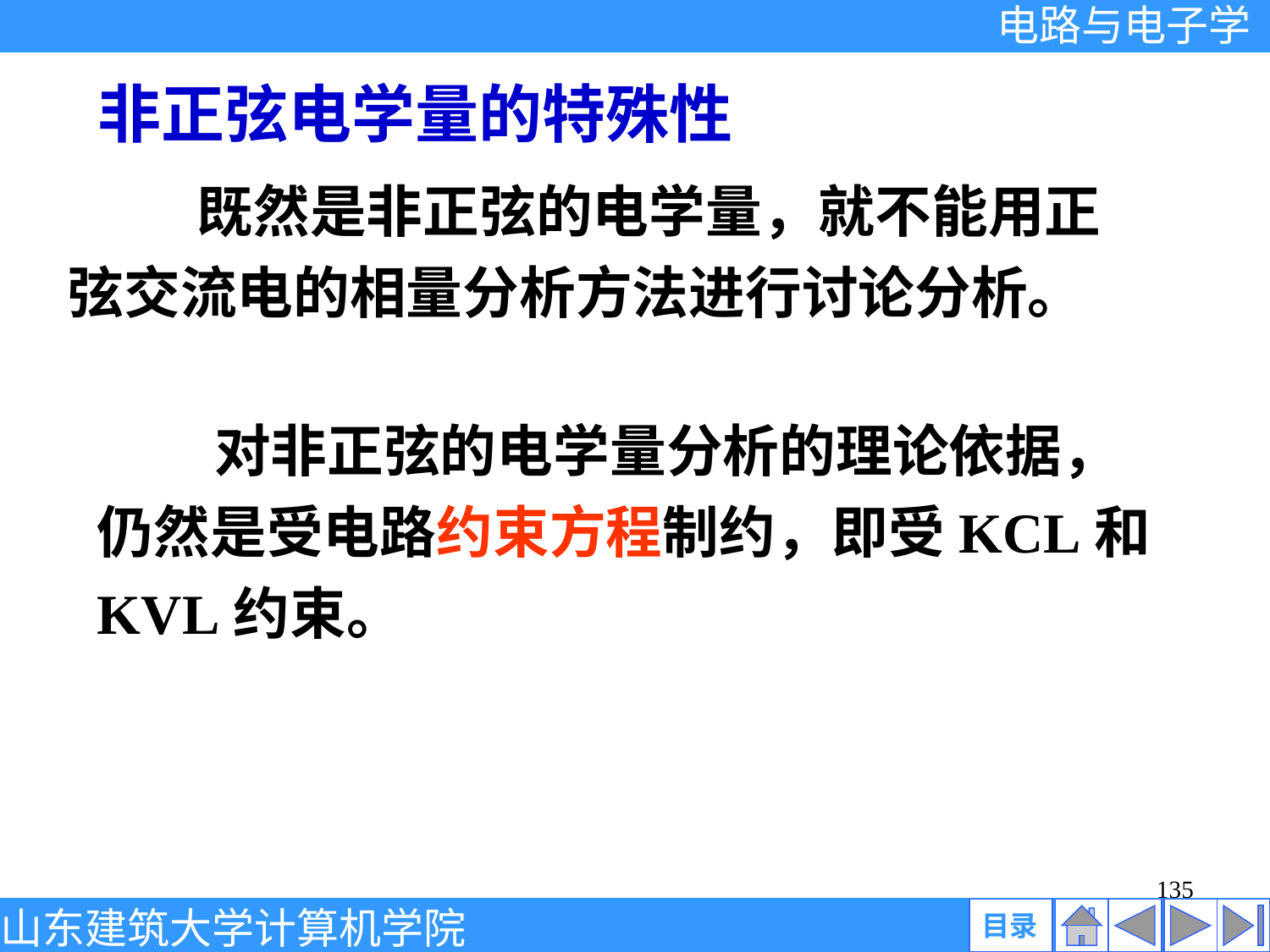

非正弦电学量的特殊性
         既然是非正弦的电学量，就不能用正弦交流电的相量分析方法进行讨论分析。
        对非正弦的电学量分析的理论依据，仍然是受电路约束方程制约，即受KCL和KVL约束。
135